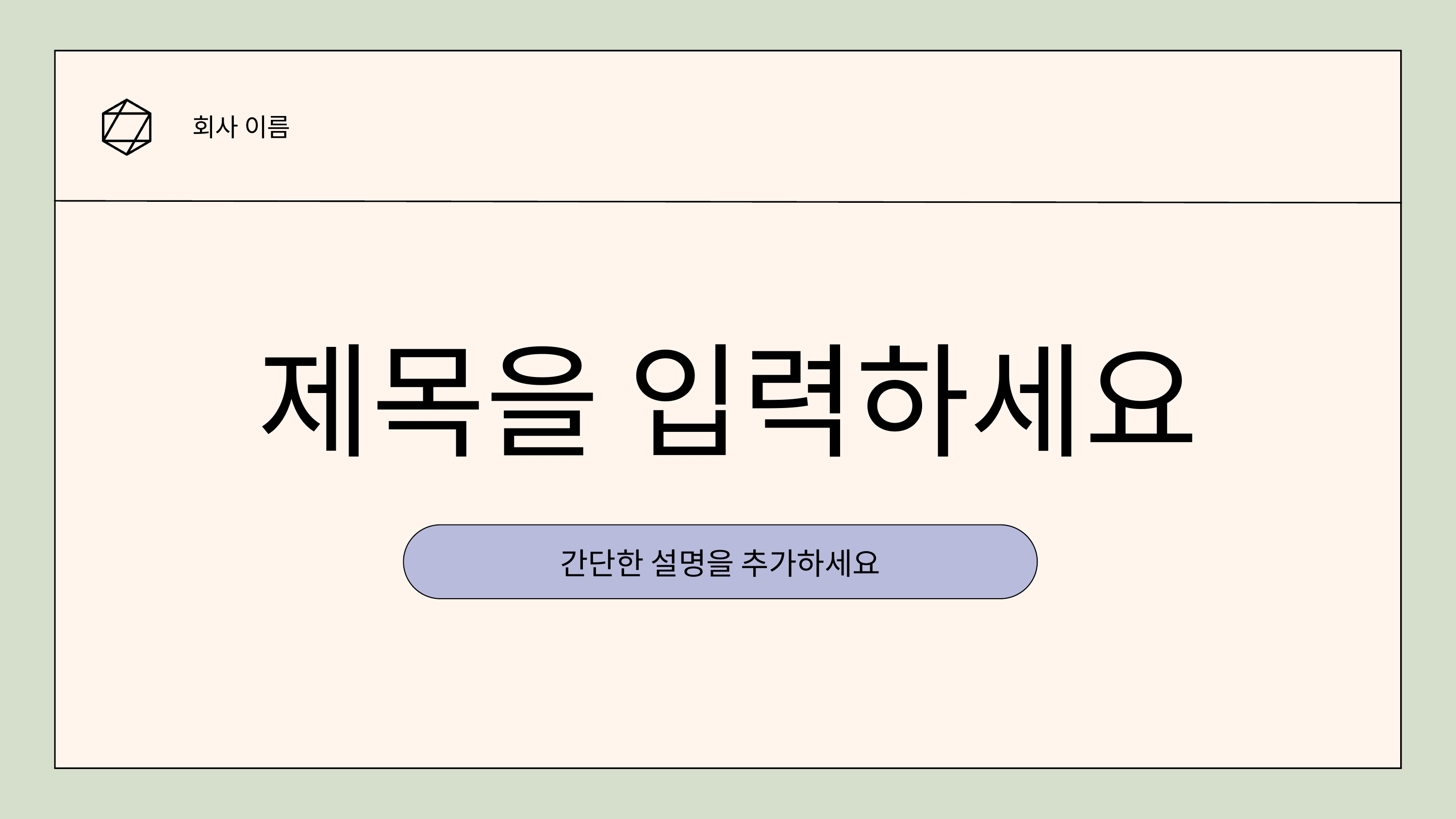

회사 이름

제목을 입력하세요

간단한 설명을 추가하세요